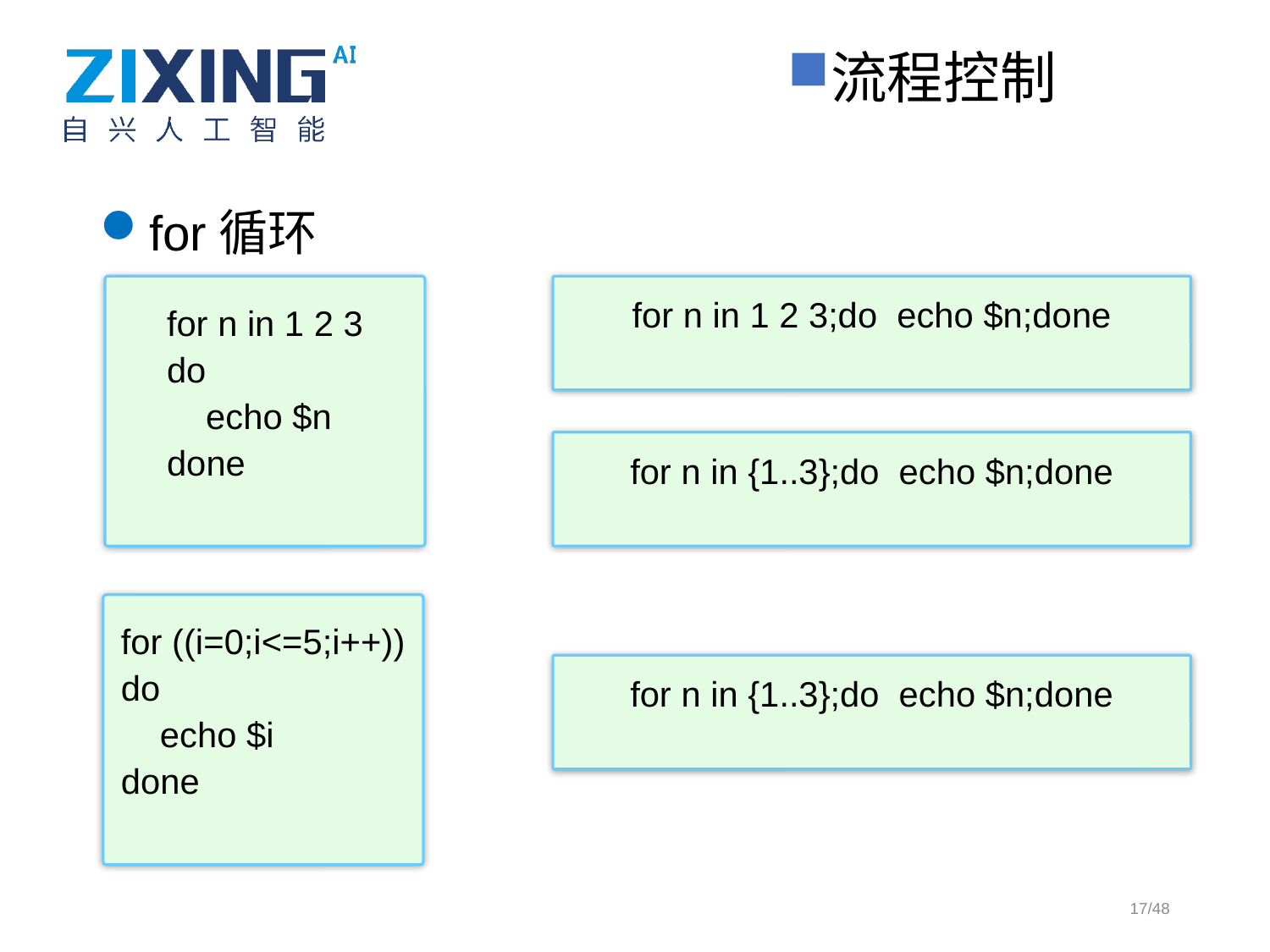

流程控制
for循环
for n in 1 2 3
do
    echo $n
done

for n in 1 2 3;do  echo $n;done

for n in {1..3};do  echo $n;done

for ((i=0;i<=5;i++))
do
    echo $i
done

for n in {1..3};do  echo $n;done

17/48